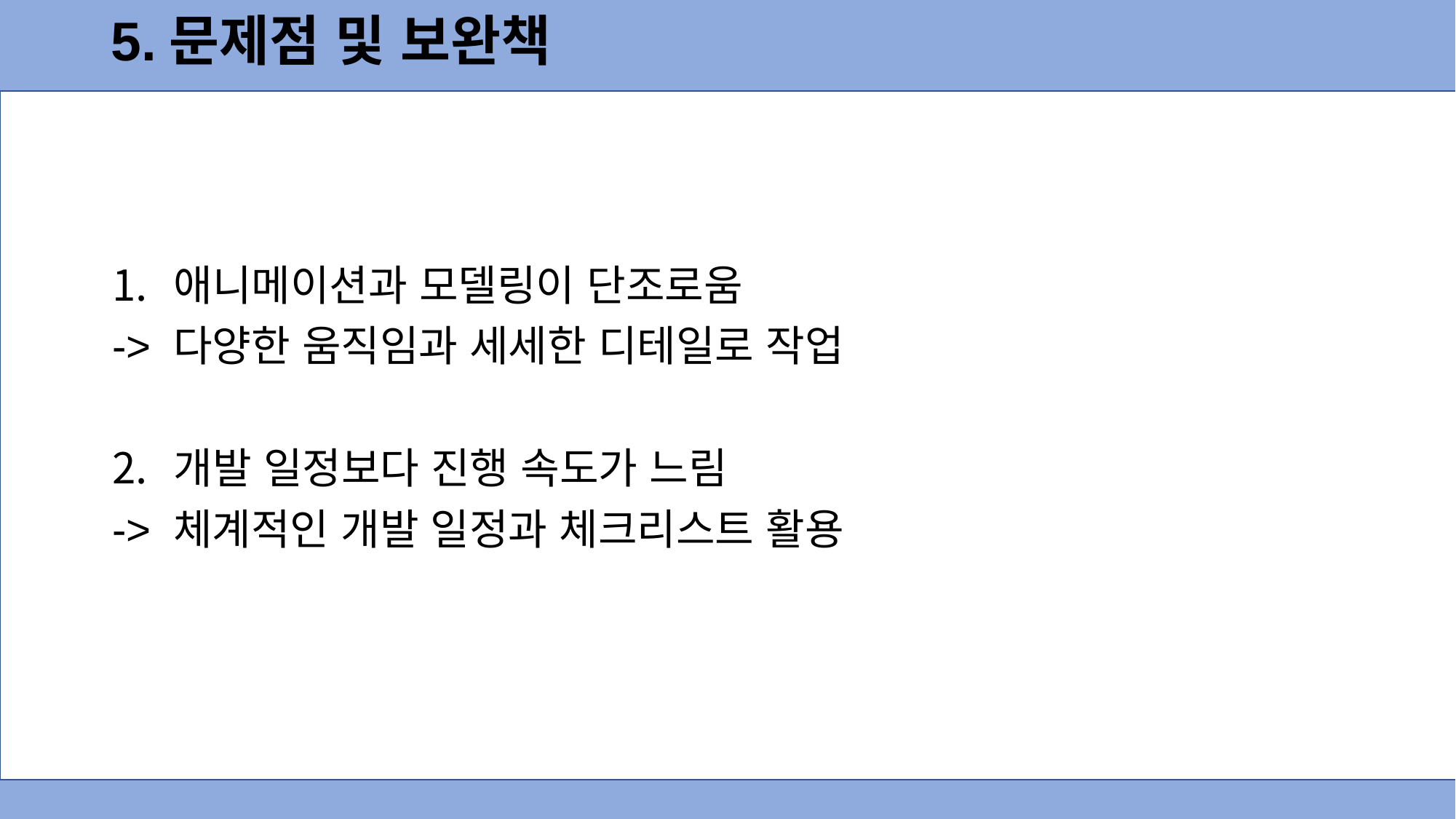

5.문제점 및 보완책

애니메이션과 모델링이 단조로움
-> 다양한 움직임과 세세한 디테일로 작업

개발 일정보다 진행 속도가 느림
-> 체계적인 개발 일정과 체크리스트 활용